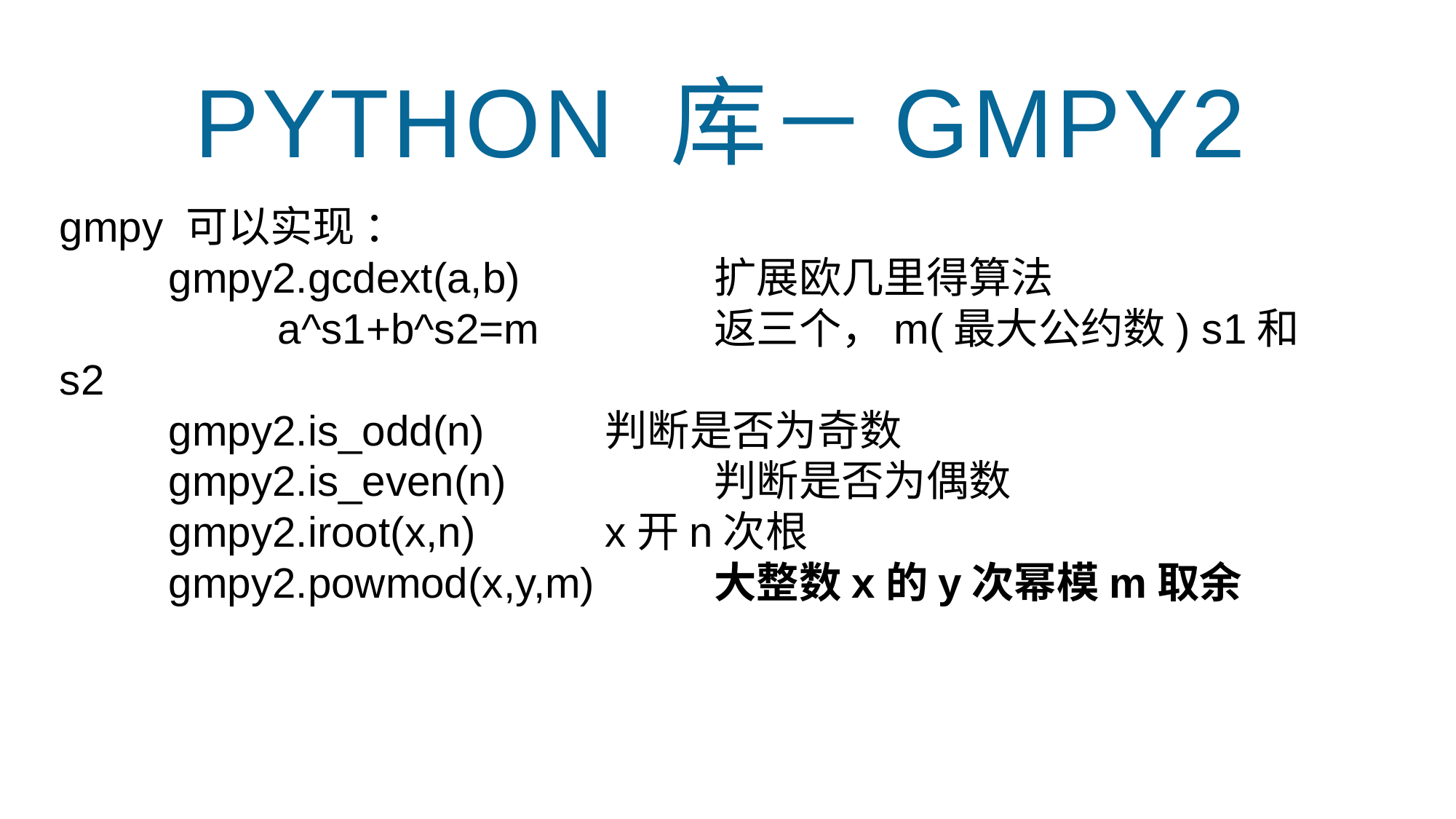

python 库－gmpy2
gmpy 可以实现 ：
	gmpy2.gcdext(a,b) 		扩展欧几里得算法				a^s1+b^s2=m 		返三个，m(最大公约数) s1和s2
	gmpy2.is_odd(n)		判断是否为奇数
	gmpy2.is_even(n)		判断是否为偶数
	gmpy2.iroot(x,n) 		x开n次根
	gmpy2.powmod(x,y,m)  	大整数x的y次幂模m取余